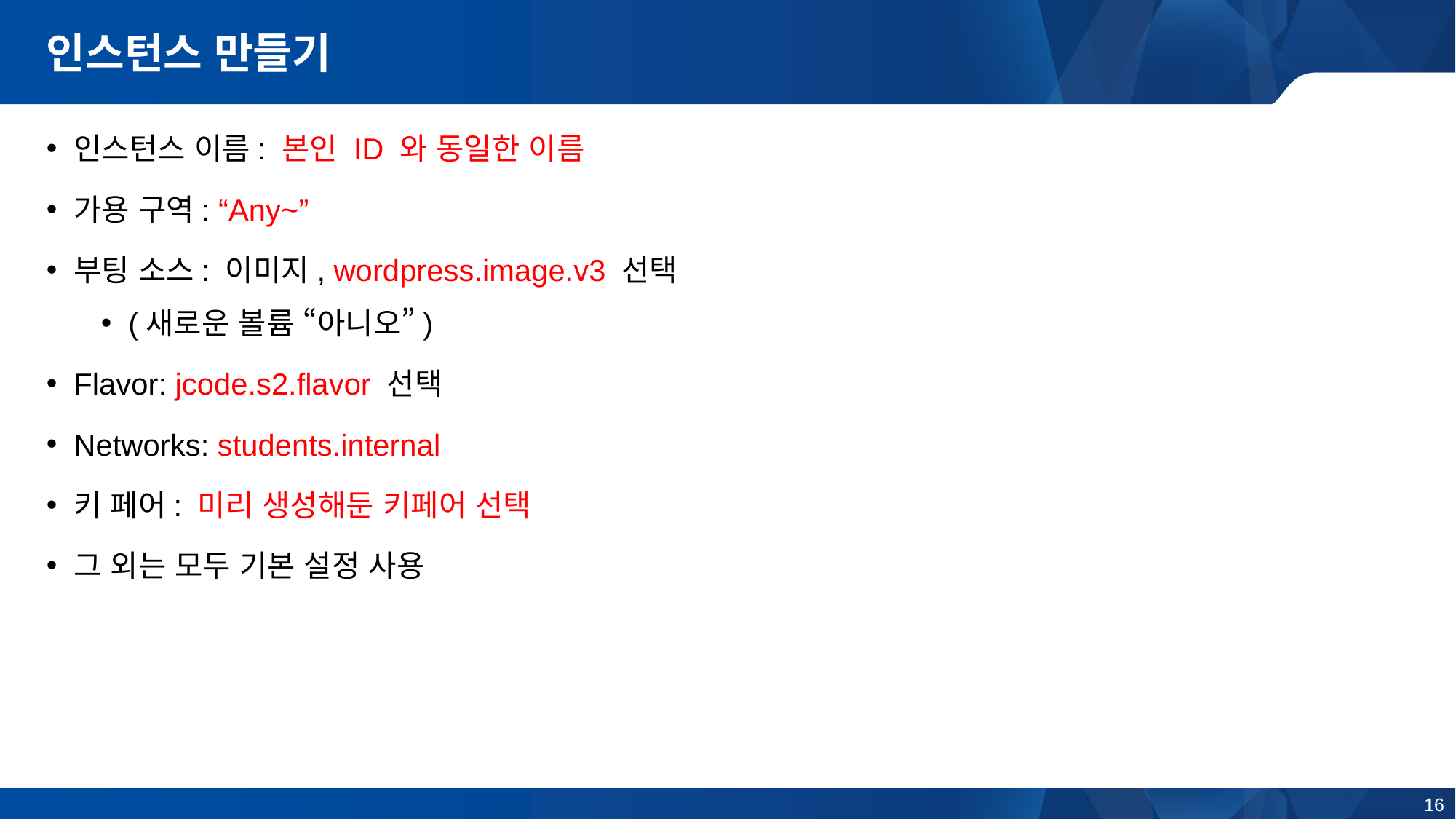

# 인스턴스 만들기
인스턴스 이름: 본인 ID 와 동일한 이름
가용 구역: “Any~”
부팅 소스: 이미지, wordpress.image.v3 선택
(새로운 볼륨 “아니오”)
Flavor: jcode.s2.flavor 선택
Networks: students.internal
키 페어: 미리 생성해둔 키페어 선택
그 외는 모두 기본 설정 사용
16